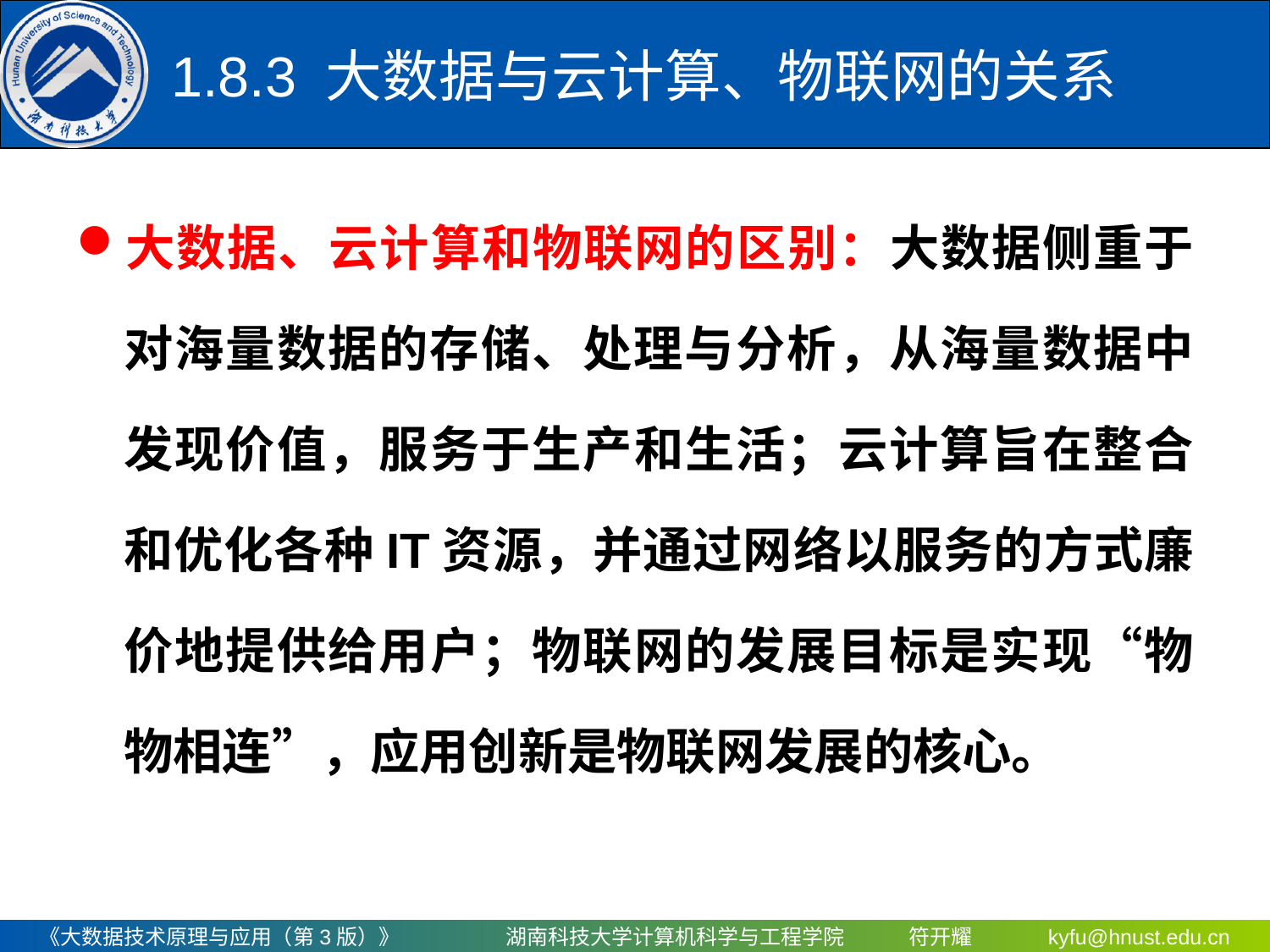

# 1.8.3 大数据与云计算、物联网的关系
大数据、云计算和物联网的区别：大数据侧重于对海量数据的存储、处理与分析，从海量数据中发现价值，服务于生产和生活；云计算旨在整合和优化各种IT资源，并通过网络以服务的方式廉价地提供给用户；物联网的发展目标是实现“物物相连”，应用创新是物联网发展的核心。